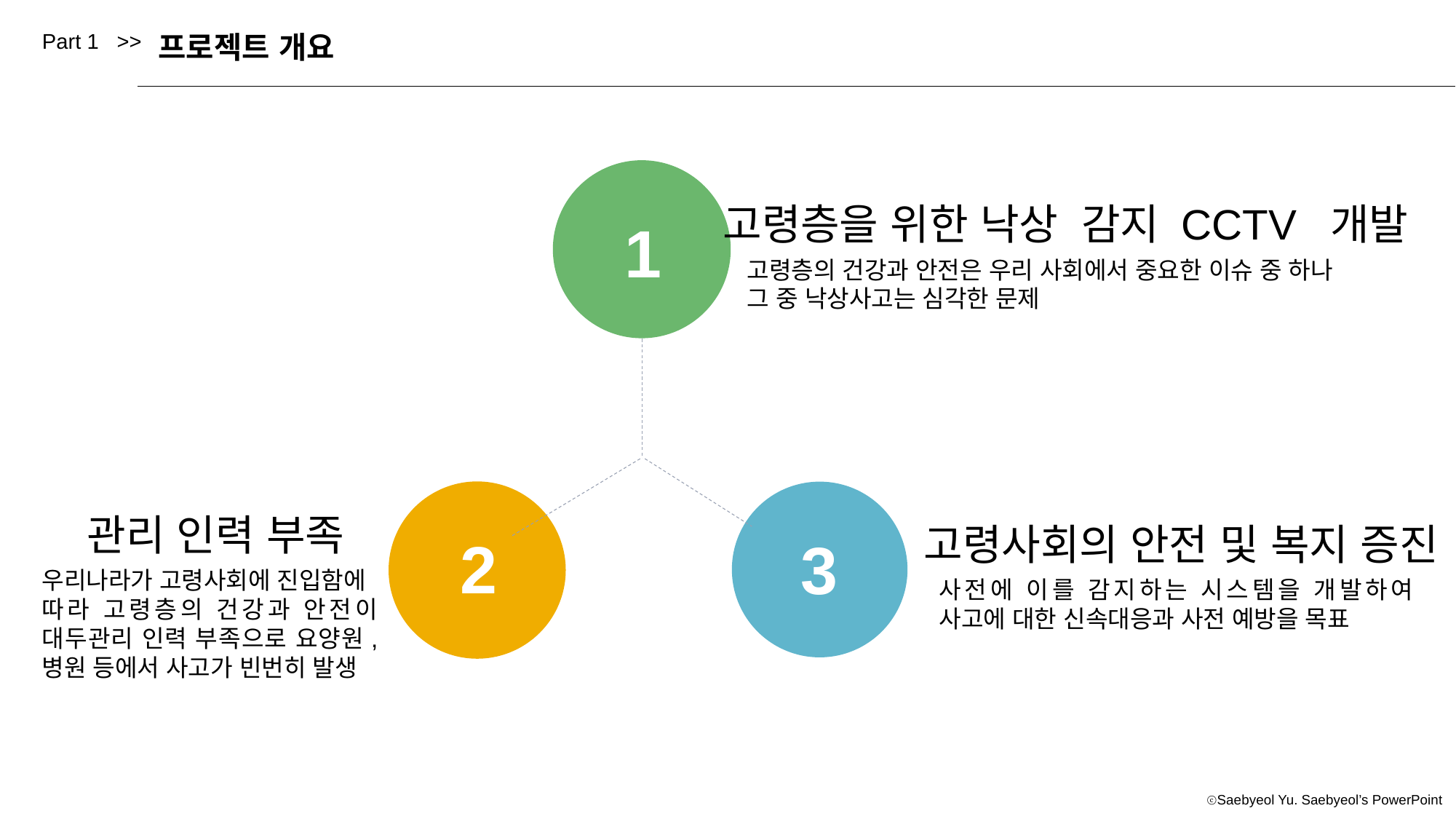

Part 1   >>
프로젝트 개요

고령층을 위한 낙상  감지 CCTV  개발
1
2
3
고령층의 건강과 안전은 우리 사회에서 중요한 이슈 중 하나
그 중 낙상사고는 심각한 문제

관리 인력 부족
고령사회의 안전 및 복지 증진
우리나라가 고령사회에 진입함에
따라 고령층의 건강과 안전이 대두관리 인력 부족으로 요양원, 병원 등에서 사고가 빈번히 발생
사전에 이를 감지하는 시스템을 개발하여 사고에 대한 신속대응과 사전 예방을 목표